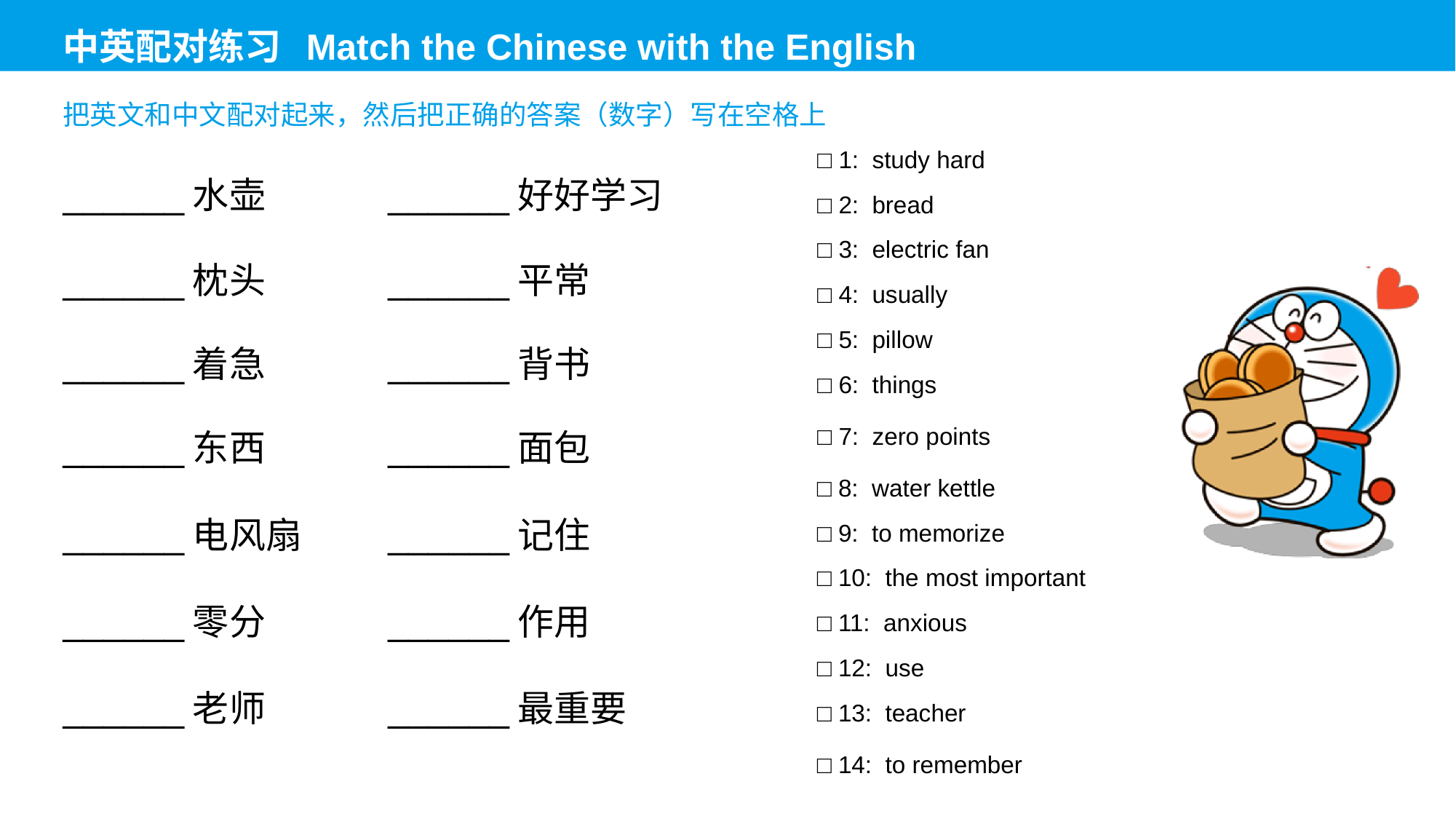

□ 1:  study hard
______水壶
______好好学习
□ 2:  bread
□ 3:  electric fan
______枕头
______平常
□ 4:  usually
□ 5:  pillow
______着急
______背书
□ 6:  things
□ 7:  zero points
______东西
______面包
□ 8:  water kettle
______电风扇
______记住
□ 9:  to memorize
□ 10:  the most important
______零分
______作用
□ 11:  anxious
□ 12:  use
______老师
______最重要
□ 13:  teacher
□ 14:  to remember